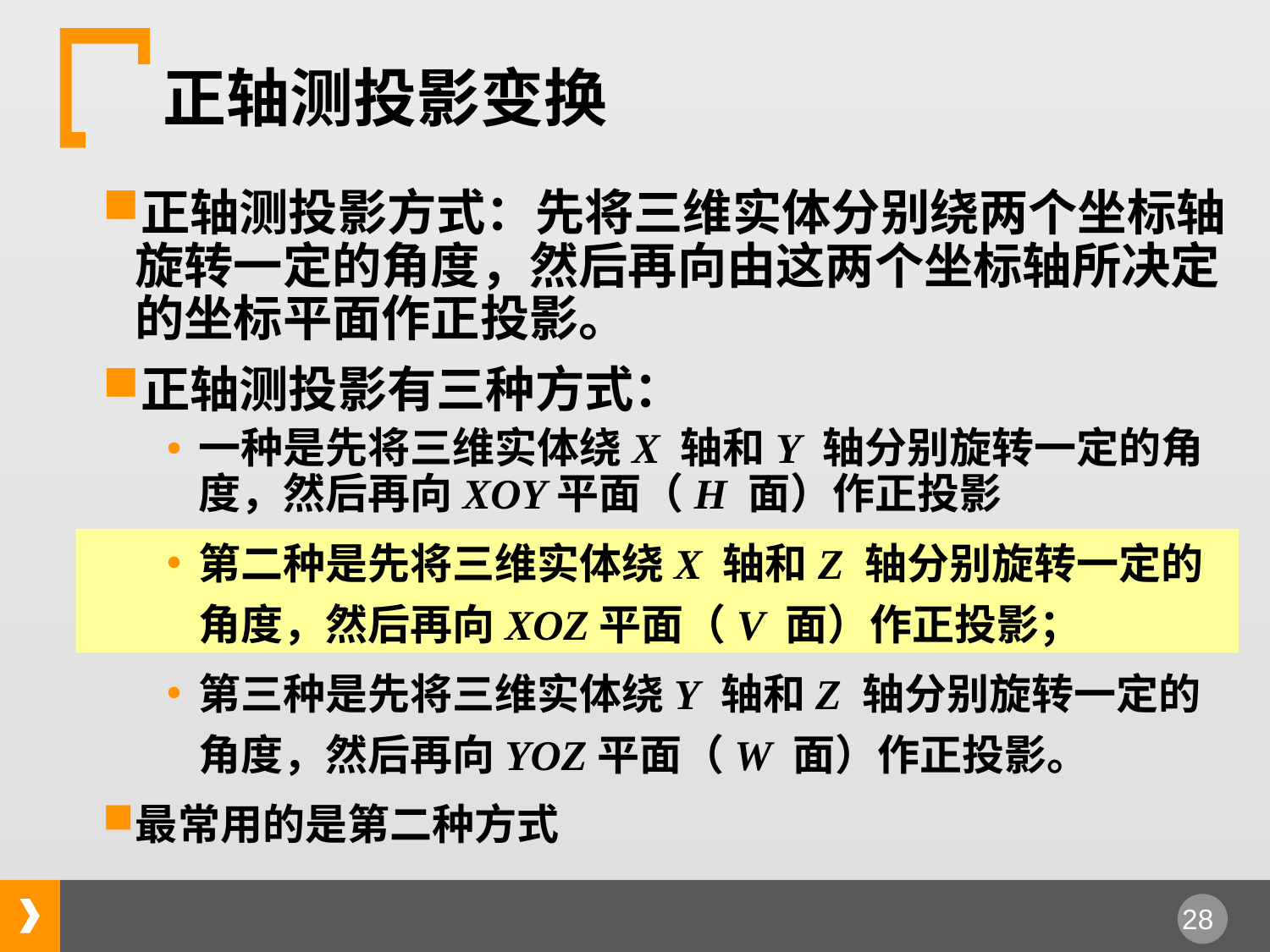

正轴测投影变换
正轴测投影方式：先将三维实体分别绕两个坐标轴旋转一定的角度，然后再向由这两个坐标轴所决定的坐标平面作正投影。
正轴测投影有三种方式：
一种是先将三维实体绕X 轴和Y 轴分别旋转一定的角度，然后再向XOY平面（H 面）作正投影
第二种是先将三维实体绕X 轴和Z 轴分别旋转一定的角度，然后再向XOZ平面（V 面）作正投影；
第三种是先将三维实体绕Y 轴和Z 轴分别旋转一定的角度，然后再向YOZ平面（W 面）作正投影。
最常用的是第二种方式